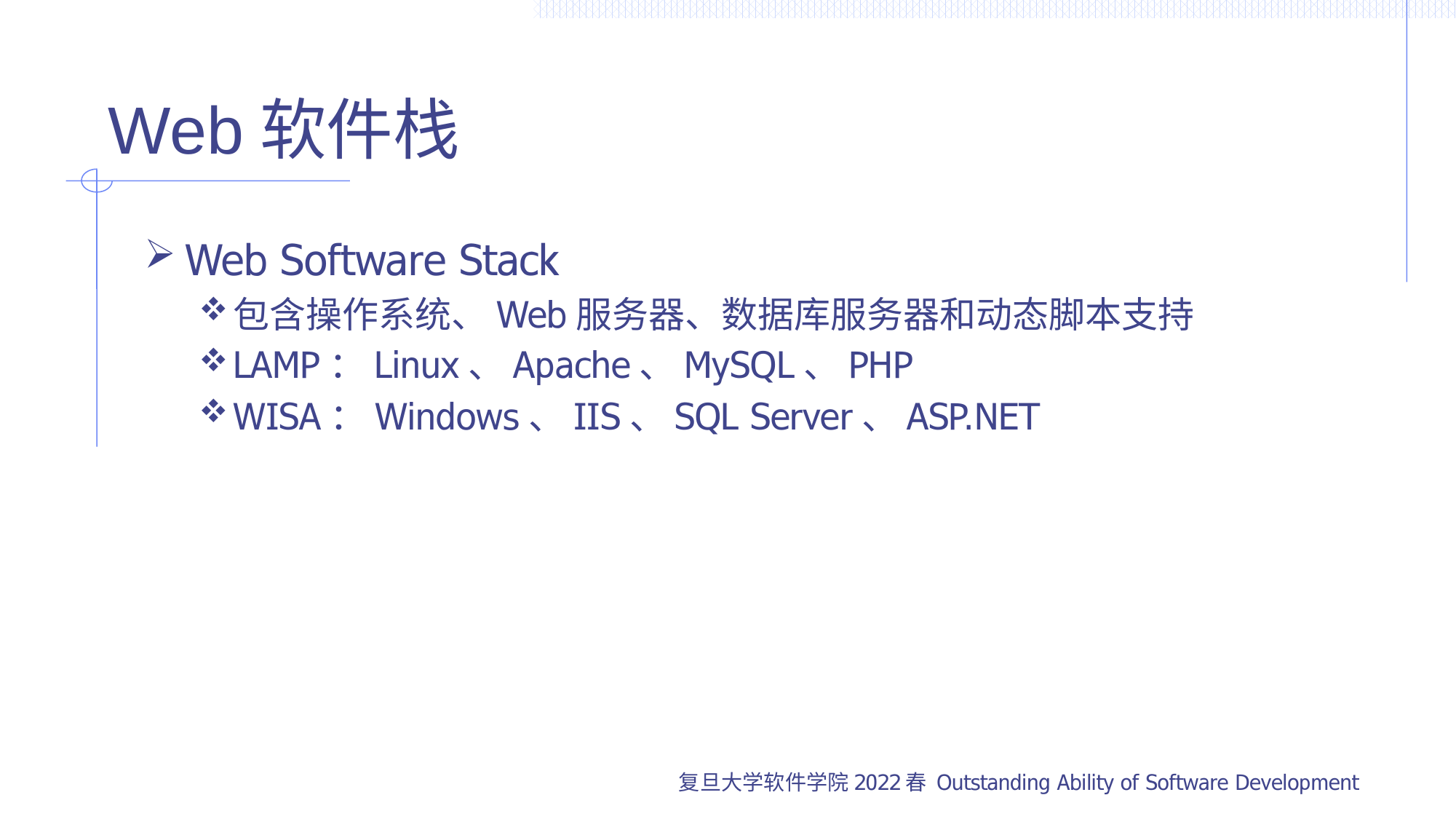

# Web软件栈
Web Software Stack
包含操作系统、Web服务器、数据库服务器和动态脚本支持
LAMP：Linux、Apache、MySQL、PHP
WISA：Windows、IIS、SQL Server、ASP.NET